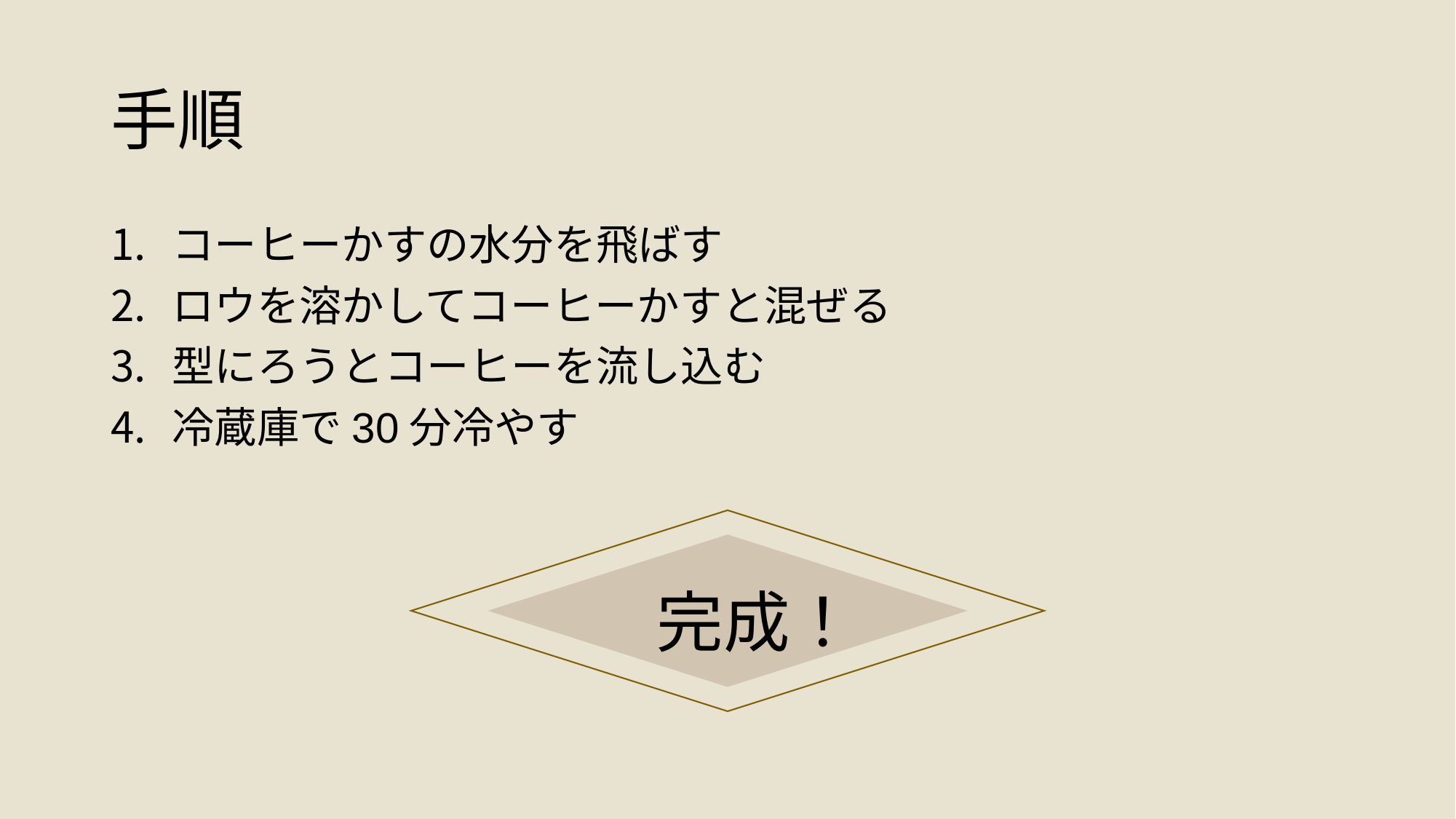

# 手順
コーヒーかすの水分を飛ばす
ロウを溶かしてコーヒーかすと混ぜる
型にろうとコーヒーを流し込む
冷蔵庫で30分冷やす

					完成！